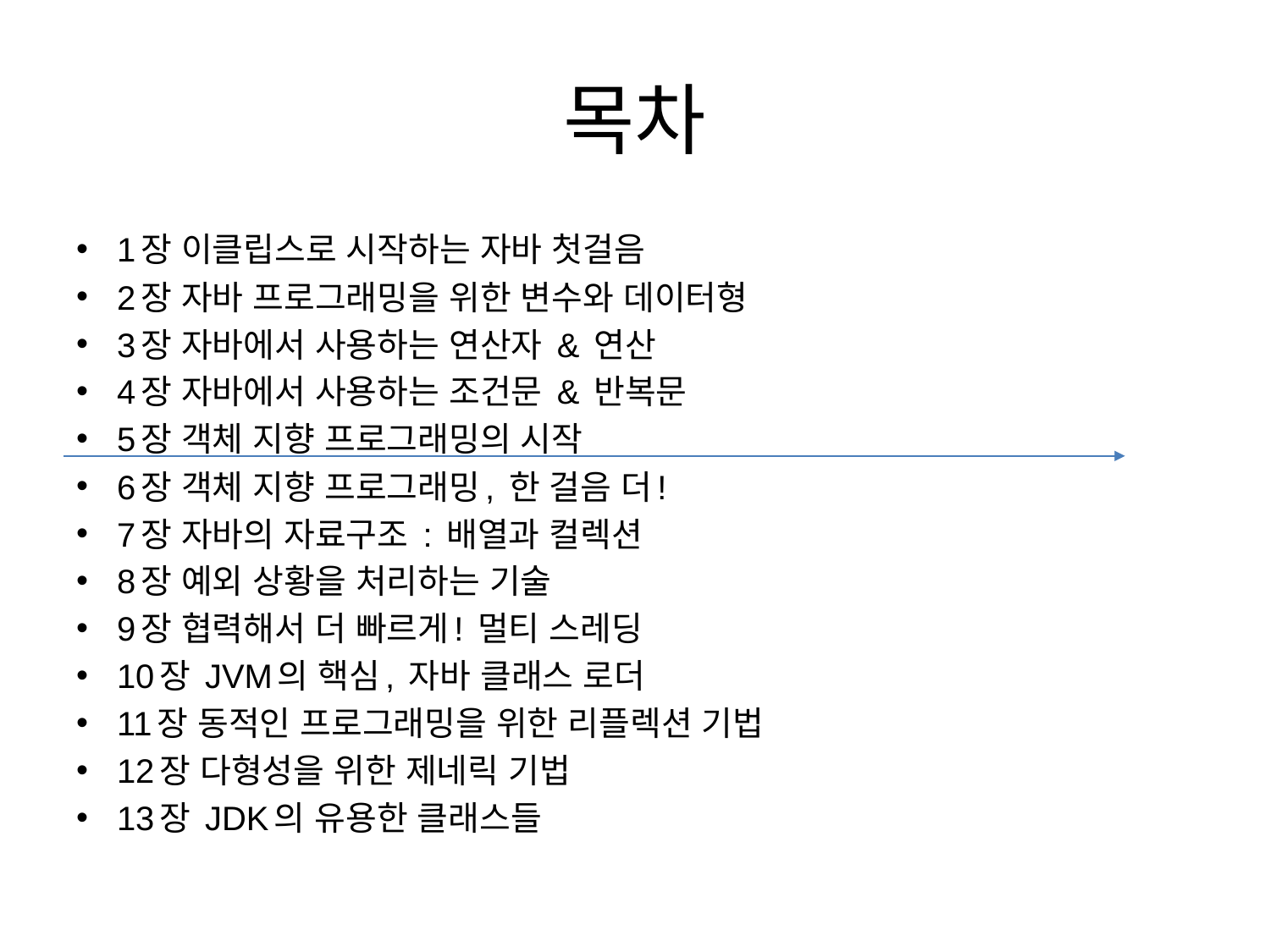

# 목차
1장 이클립스로 시작하는 자바 첫걸음
2장 자바 프로그래밍을 위한 변수와 데이터형
3장 자바에서 사용하는 연산자 & 연산
4장 자바에서 사용하는 조건문 & 반복문
5장 객체 지향 프로그래밍의 시작
6장 객체 지향 프로그래밍, 한 걸음 더!
7장 자바의 자료구조 : 배열과 컬렉션
8장 예외 상황을 처리하는 기술
9장 협력해서 더 빠르게! 멀티 스레딩
10장 JVM의 핵심, 자바 클래스 로더
11장 동적인 프로그래밍을 위한 리플렉션 기법
12장 다형성을 위한 제네릭 기법
13장 JDK의 유용한 클래스들